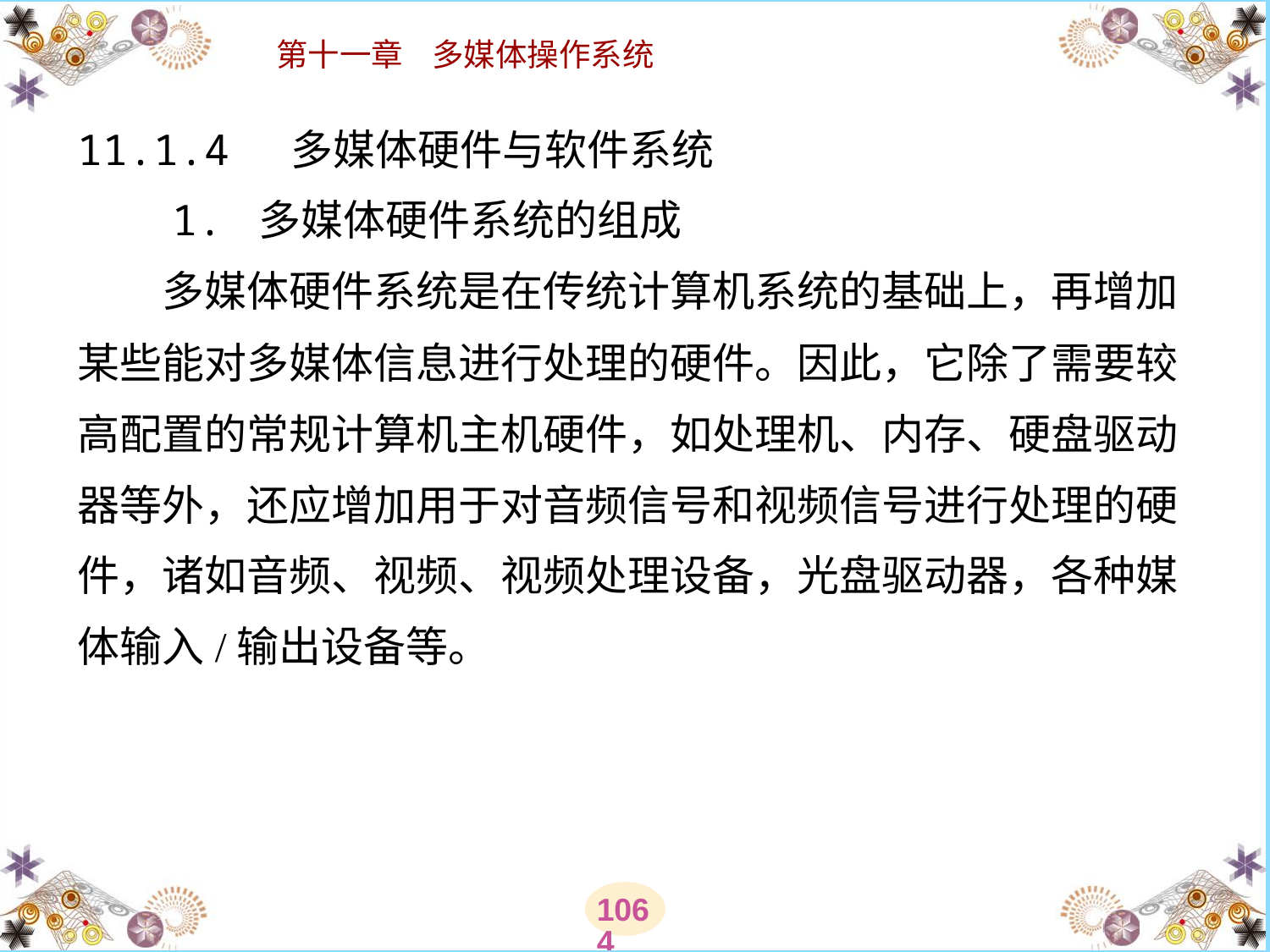

# 11.1.4  多媒体硬件与软件系统 　　1. 多媒体硬件系统的组成 　　多媒体硬件系统是在传统计算机系统的基础上，再增加某些能对多媒体信息进行处理的硬件。因此，它除了需要较高配置的常规计算机主机硬件，如处理机、内存、硬盘驱动器等外，还应增加用于对音频信号和视频信号进行处理的硬件，诸如音频、视频、视频处理设备，光盘驱动器，各种媒体输入/输出设备等。